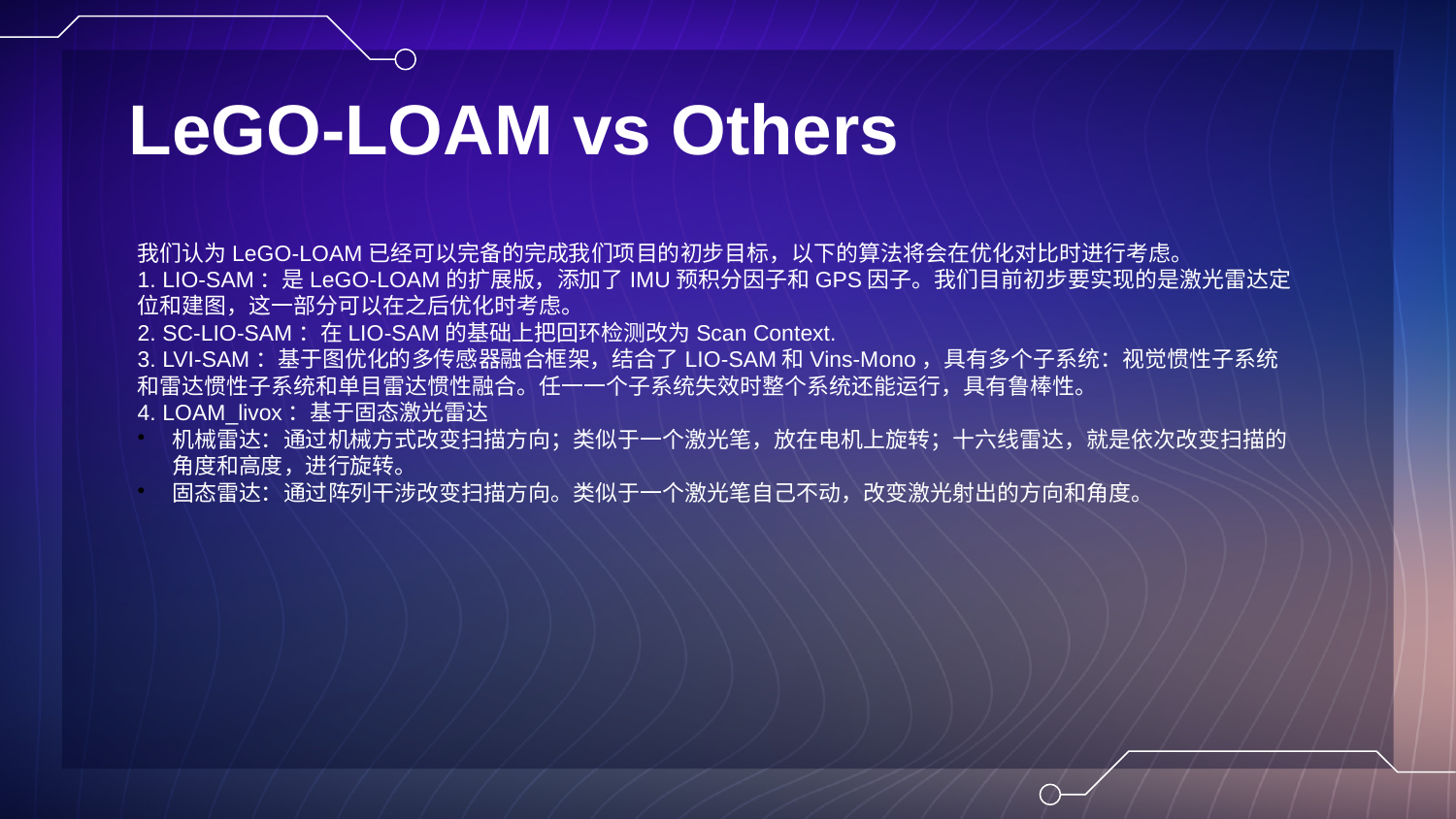

LeGO-LOAM vs Others
我们认为LeGO-LOAM已经可以完备的完成我们项目的初步目标，以下的算法将会在优化对比时进行考虑。
1. LIO-SAM：是LeGO-LOAM的扩展版，添加了IMU预积分因子和GPS因子。我们目前初步要实现的是激光雷达定位和建图，这一部分可以在之后优化时考虑。
2. SC-LIO-SAM：在LIO-SAM的基础上把回环检测改为Scan Context.
3. LVI-SAM：基于图优化的多传感器融合框架，结合了LIO-SAM和Vins-Mono，具有多个子系统：视觉惯性子系统和雷达惯性子系统和单目雷达惯性融合。任一一个子系统失效时整个系统还能运行，具有鲁棒性。
4. LOAM_livox：基于固态激光雷达
机械雷达：通过机械方式改变扫描方向；类似于一个激光笔，放在电机上旋转；十六线雷达，就是依次改变扫描的角度和高度，进行旋转。
固态雷达：通过阵列干涉改变扫描方向。类似于一个激光笔自己不动，改变激光射出的方向和角度。